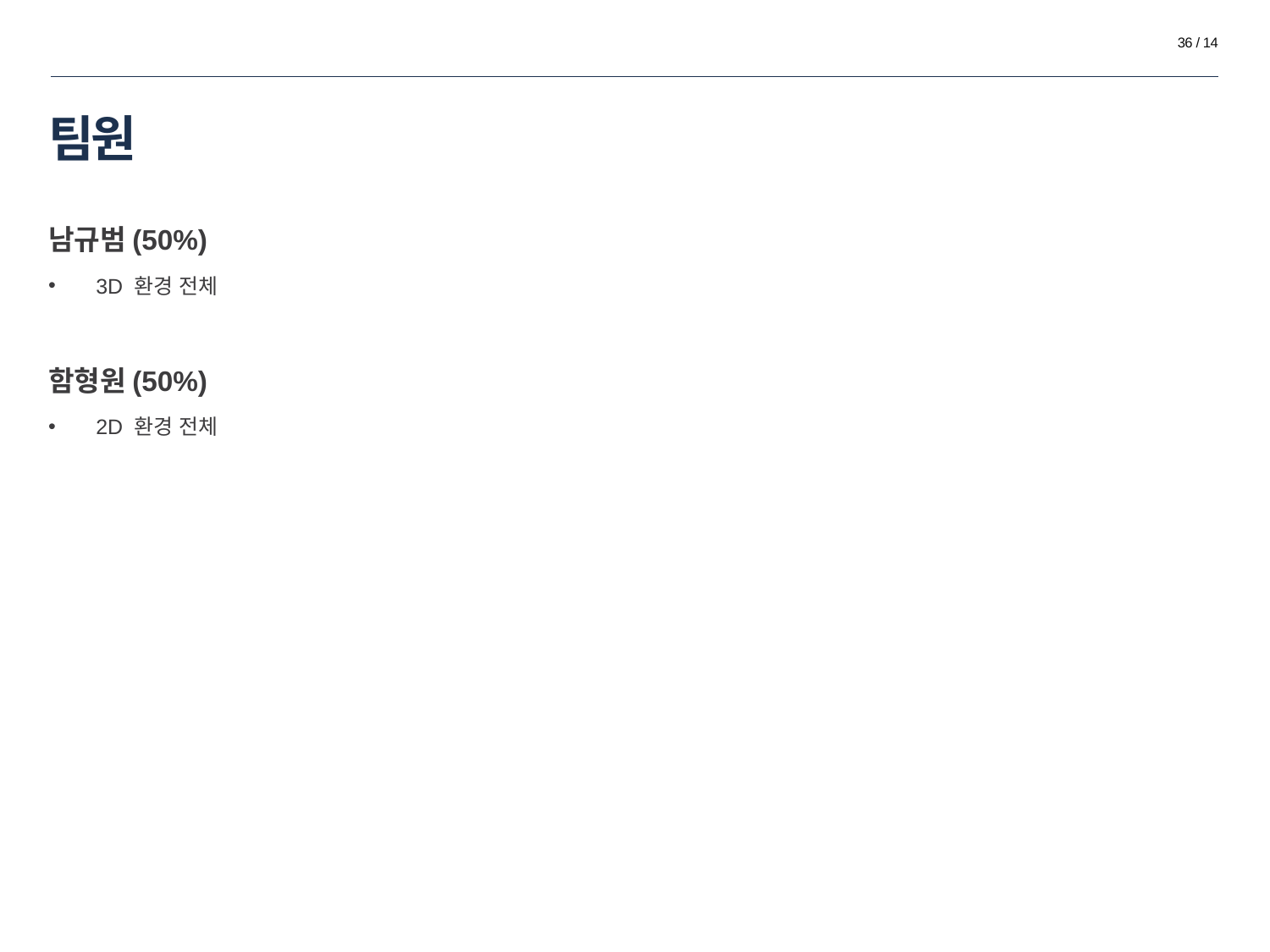

36 / 14
# 팀원
남규범(50%)
3D 환경 전체

함형원(50%)
2D 환경 전체